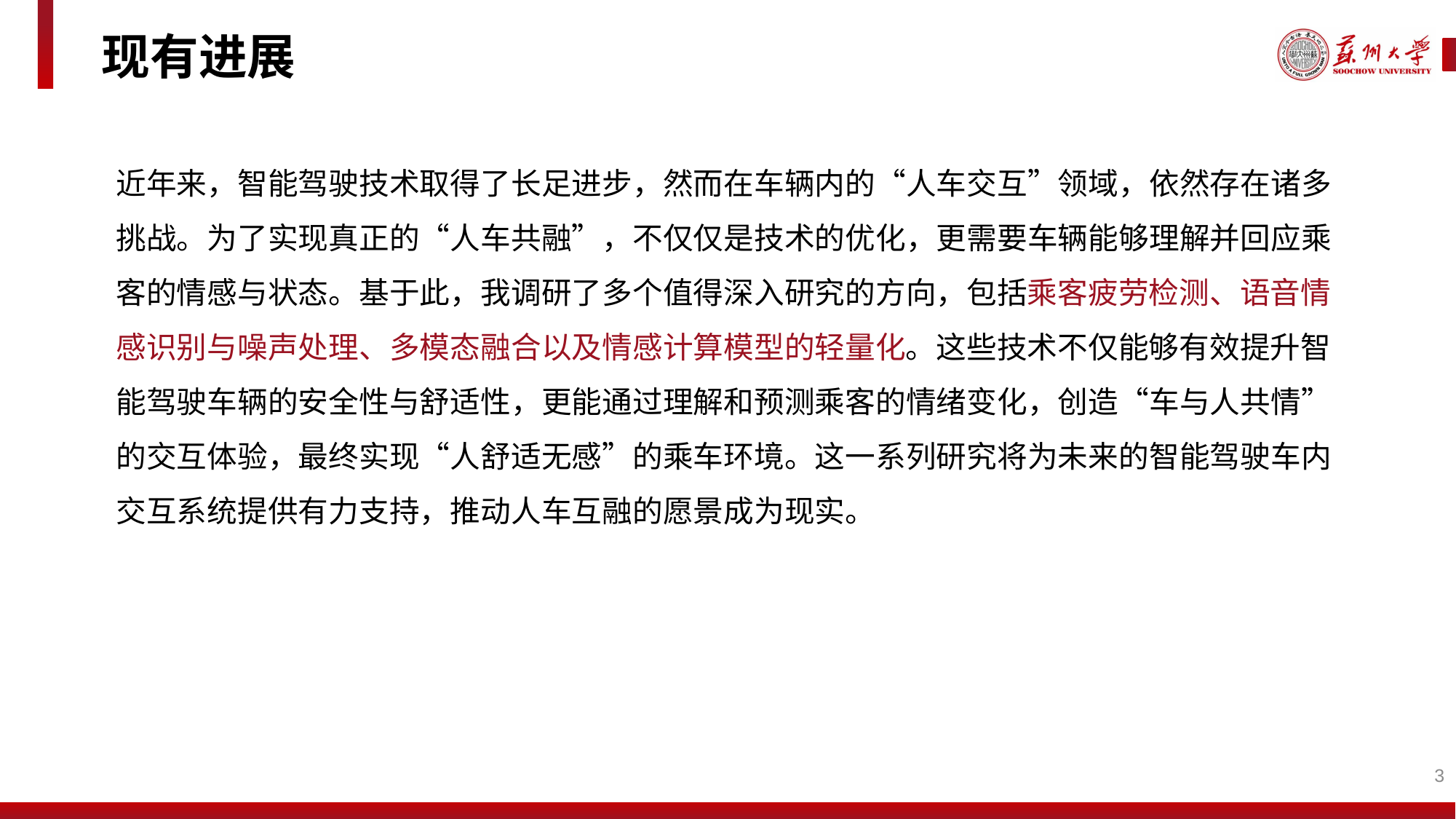

现有进展
近年来，智能驾驶技术取得了长足进步，然而在车辆内的“人车交互”领域，依然存在诸多挑战。为了实现真正的“人车共融”，不仅仅是技术的优化，更需要车辆能够理解并回应乘客的情感与状态。基于此，我调研了多个值得深入研究的方向，包括乘客疲劳检测、语音情感识别与噪声处理、多模态融合以及情感计算模型的轻量化。这些技术不仅能够有效提升智能驾驶车辆的安全性与舒适性，更能通过理解和预测乘客的情绪变化，创造“车与人共情”的交互体验，最终实现“人舒适无感”的乘车环境。这一系列研究将为未来的智能驾驶车内交互系统提供有力支持，推动人车互融的愿景成为现实。
3